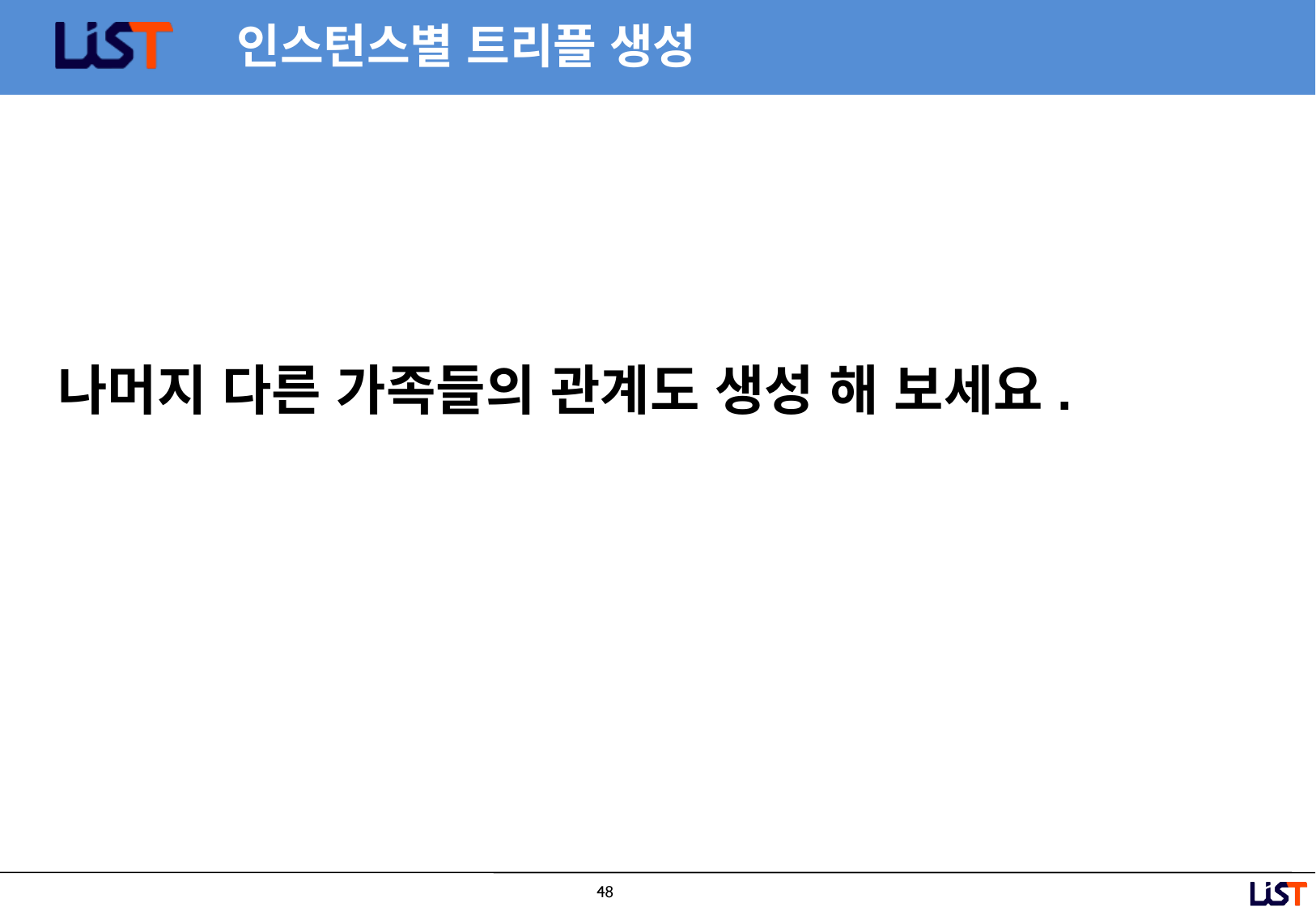

# 인스턴스별 트리플 생성
나머지 다른 가족들의 관계도 생성 해 보세요.